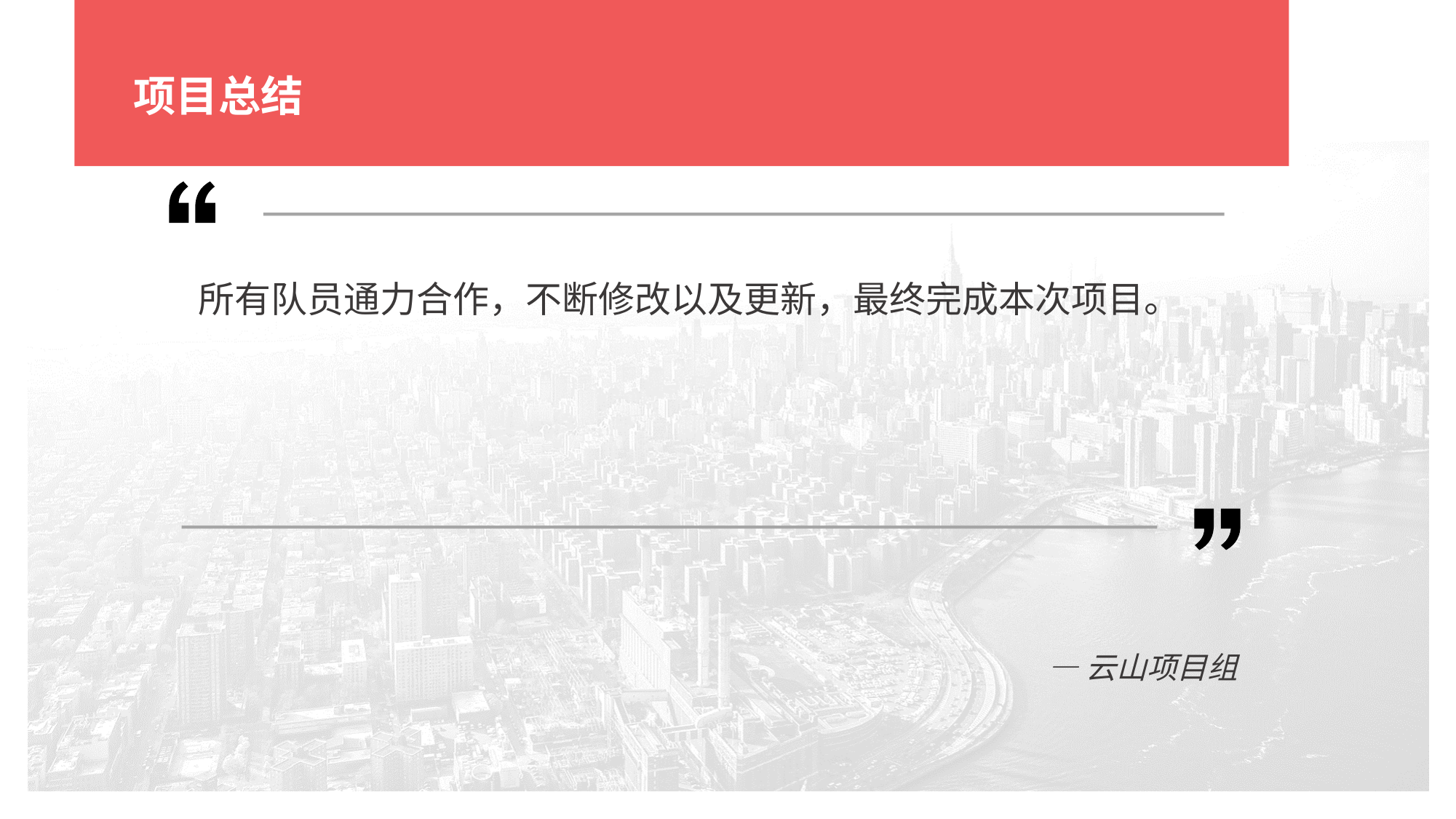

项目总结

  所有队员通力合作，不断修改以及更新，最终完成本次项目。

—云山项目组